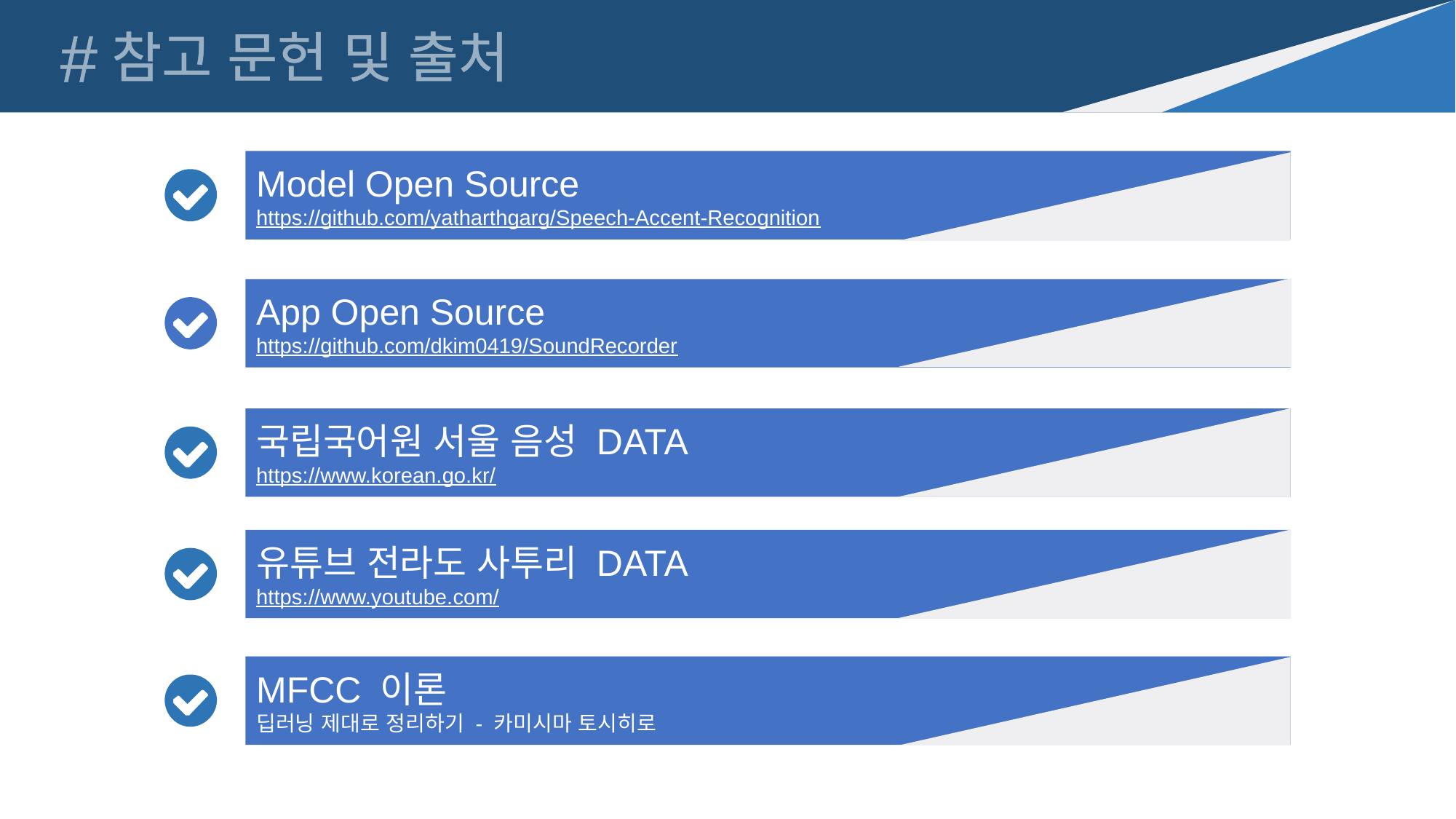

#
참고 문헌 및 출처
Model Open Source
https://github.com/yatharthgarg/Speech-Accent-Recognition

App Open Source
https://github.com/dkim0419/SoundRecorder

국립국어원 서울 음성 DATA
https://www.korean.go.kr/

유튜브 전라도 사투리 DATA
https://www.youtube.com/

MFCC 이론
딥러닝 제대로 정리하기 - 카미시마 토시히로